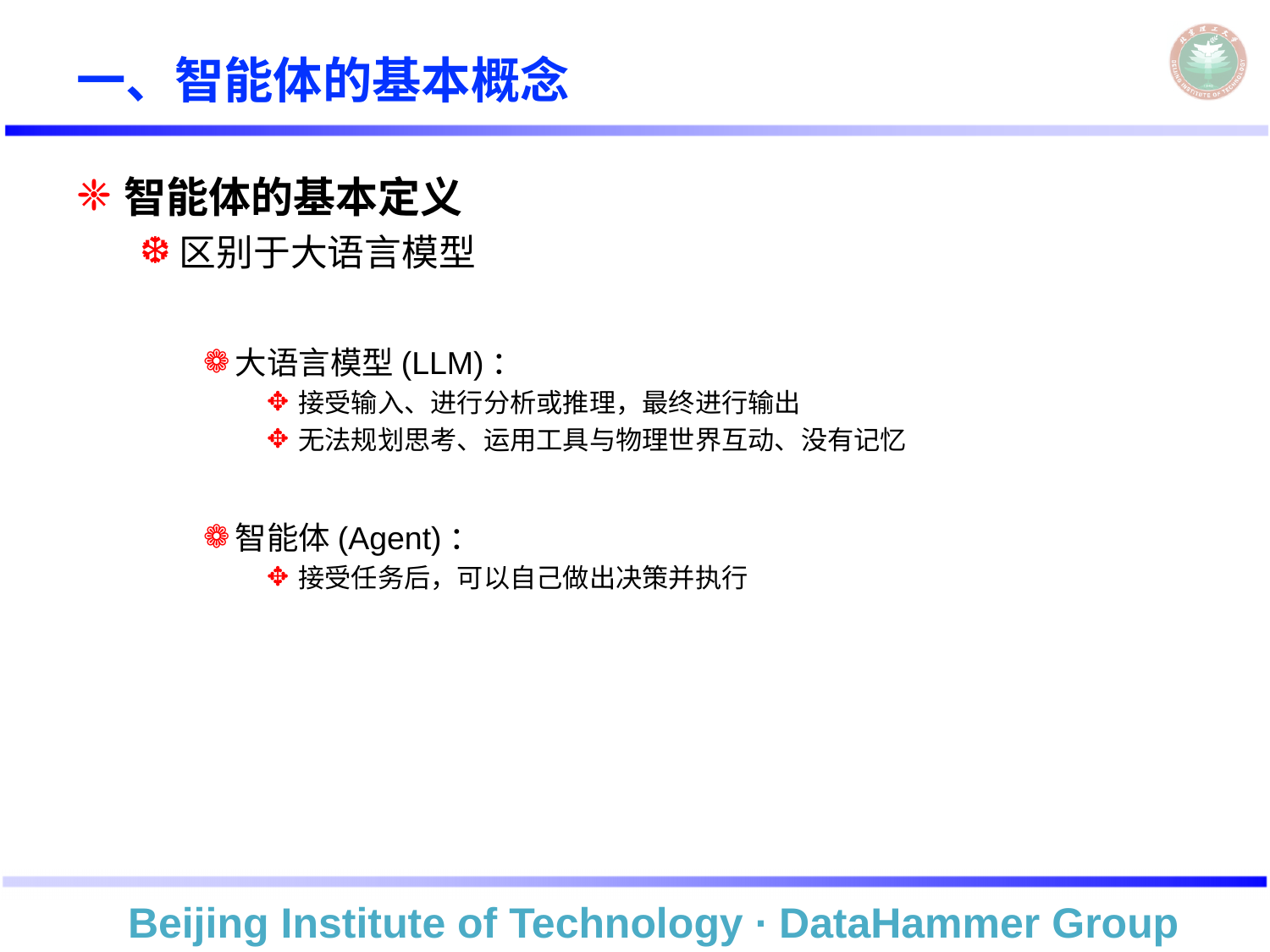

# 一、智能体的基本概念
智能体的基本定义
区别于大语言模型

大语言模型(LLM)：
接受输入、进行分析或推理，最终进行输出
无法规划思考、运用工具与物理世界互动、没有记忆

智能体(Agent)：
接受任务后，可以自己做出决策并执行